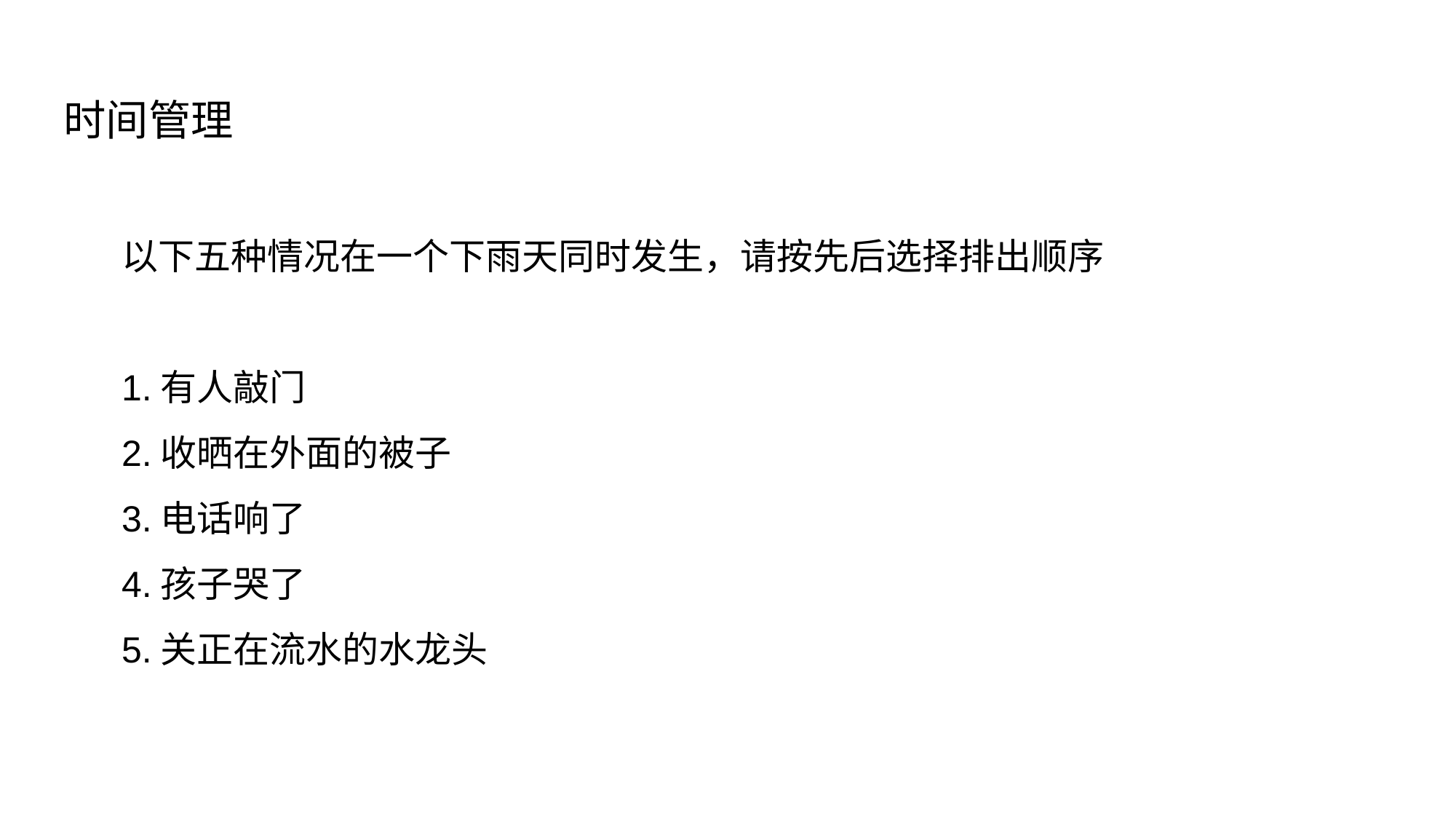

时间管理
以下五种情况在一个下雨天同时发生，请按先后选择排出顺序

1.有人敲门
2.收晒在外面的被子
3.电话响了
4.孩子哭了
5.关正在流水的水龙头